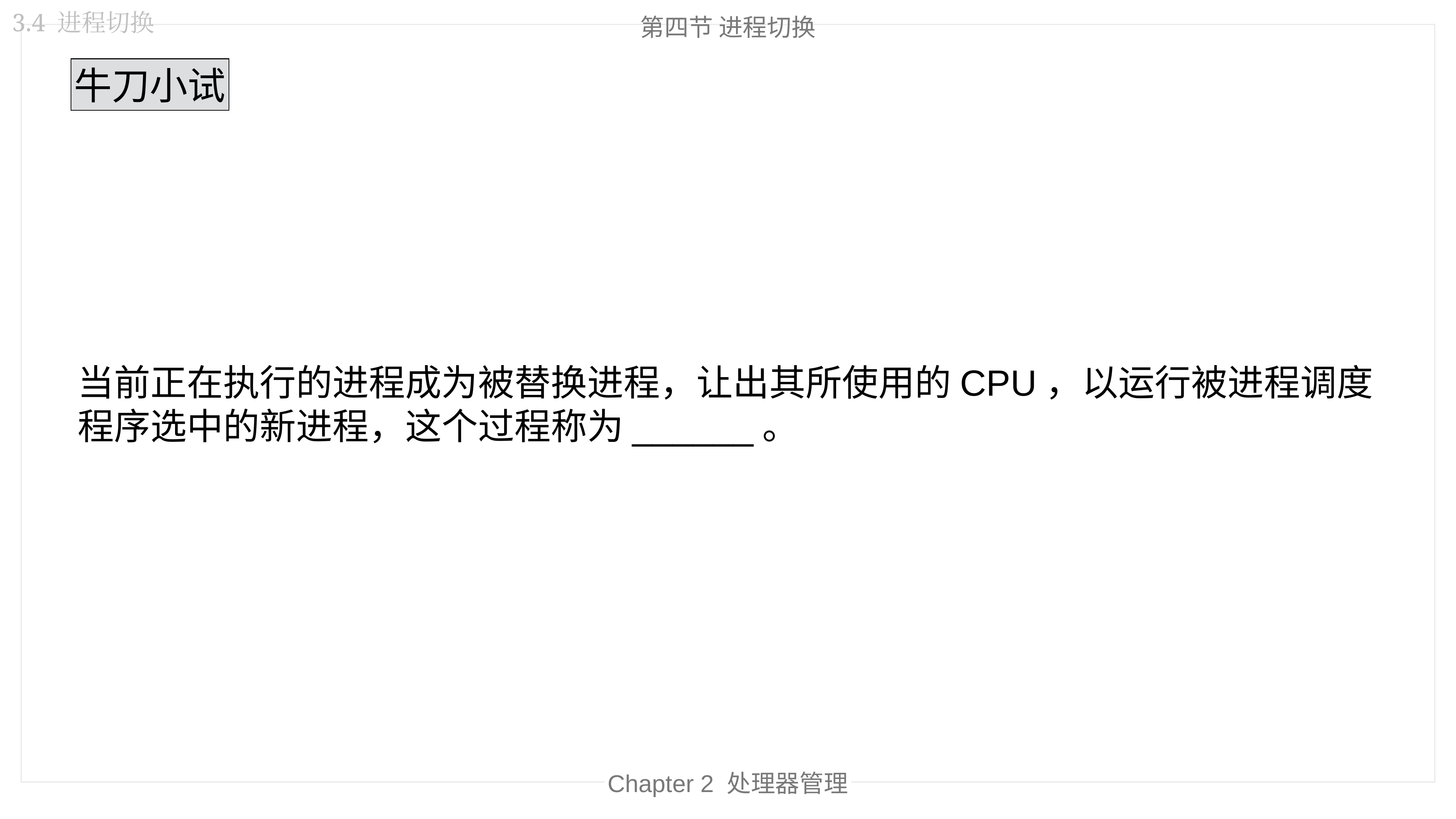

3.4 进程切换
第四节 进程切换
牛刀小试
当前正在执行的进程成为被替换进程，让出其所使用的CPU，以运行被进程调度程序选中的新进程，这个过程称为______。
Chapter 2 处理器管理